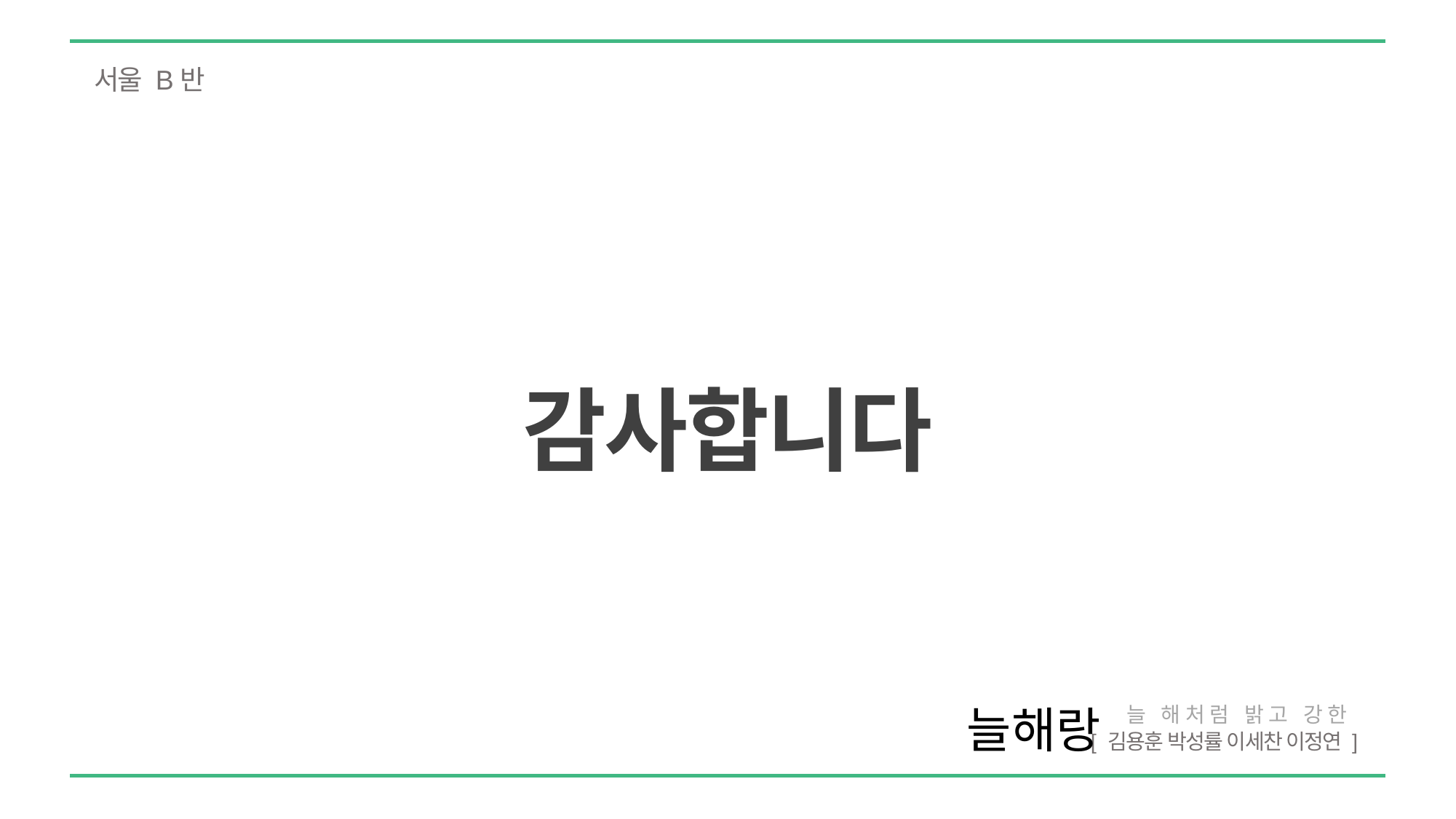

서울 B반
감사합니다
늘해랑
늘 해처럼 밝고 강한
 [ 김용훈 박성률 이세찬 이정연 ]